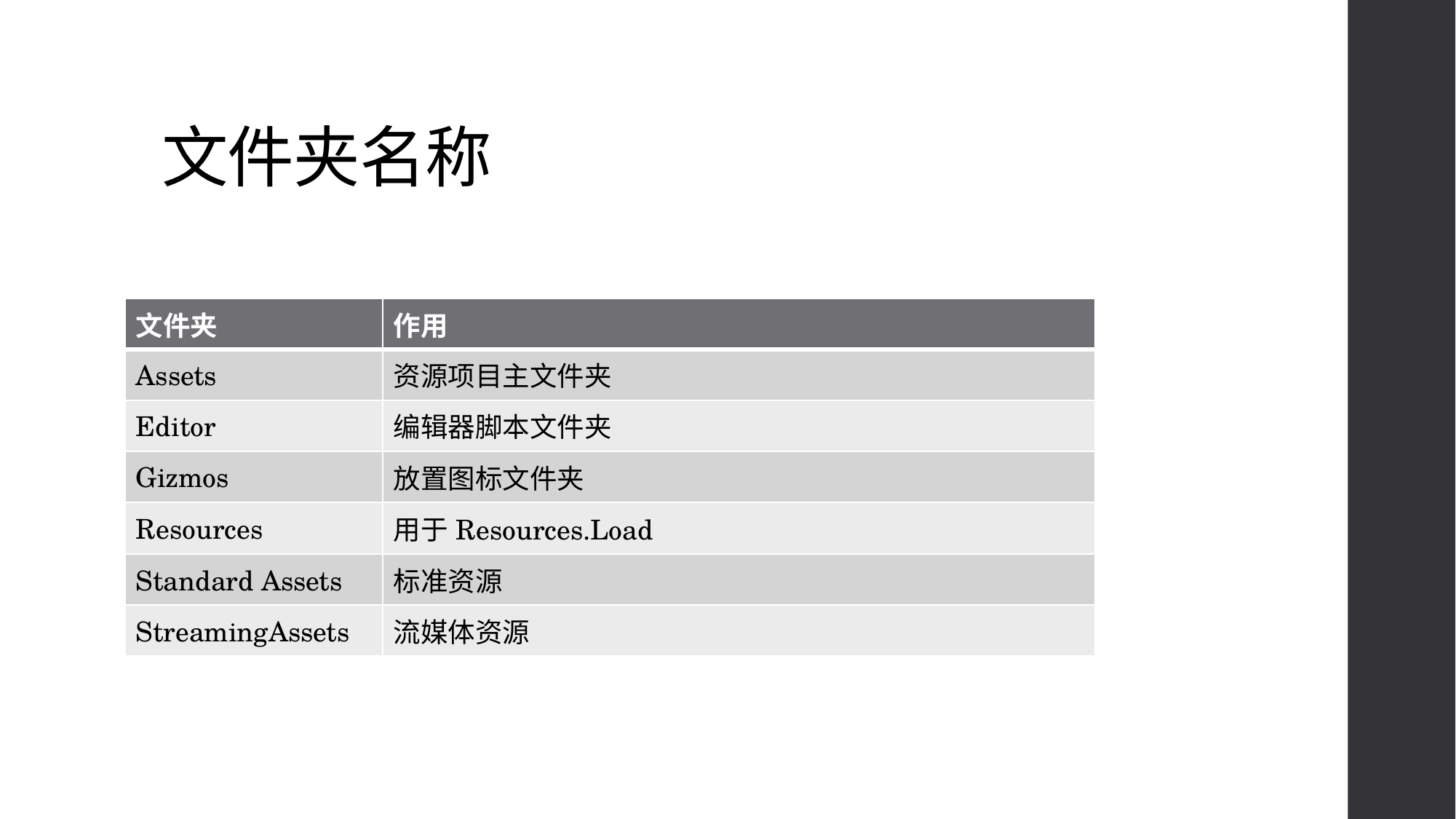

# 文件夹名称
| 文件夹 | 作用 |
| --- | --- |
| Assets | 资源项目主文件夹 |
| Editor | 编辑器脚本文件夹 |
| Gizmos | 放置图标文件夹 |
| Resources | 用于Resources.Load |
| Standard Assets | 标准资源 |
| StreamingAssets | 流媒体资源 |